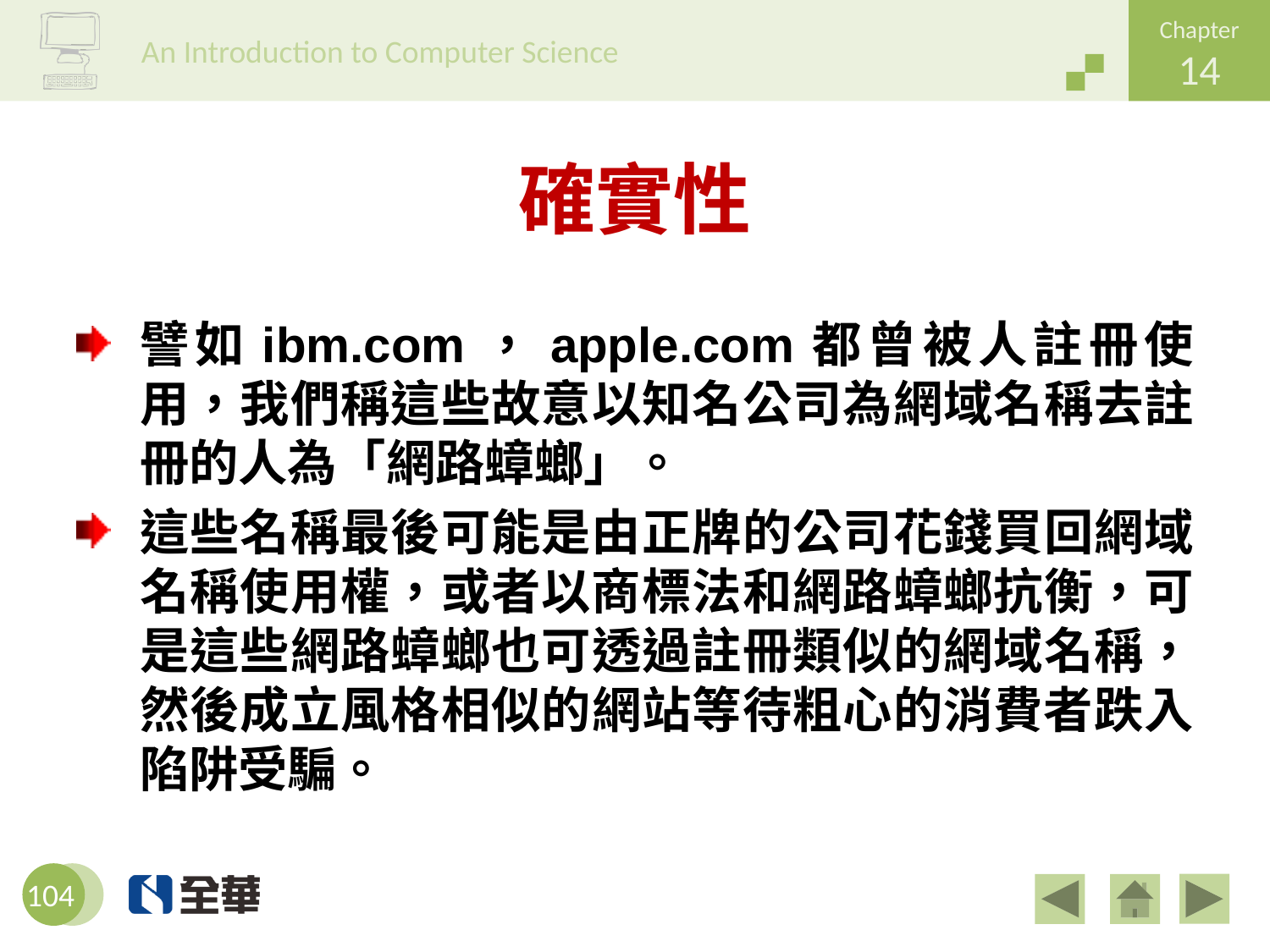

# 確實性
譬如ibm.com，apple.com都曾被人註冊使用，我們稱這些故意以知名公司為網域名稱去註冊的人為「網路蟑螂」。
這些名稱最後可能是由正牌的公司花錢買回網域名稱使用權，或者以商標法和網路蟑螂抗衡，可是這些網路蟑螂也可透過註冊類似的網域名稱，然後成立風格相似的網站等待粗心的消費者跌入陷阱受騙。